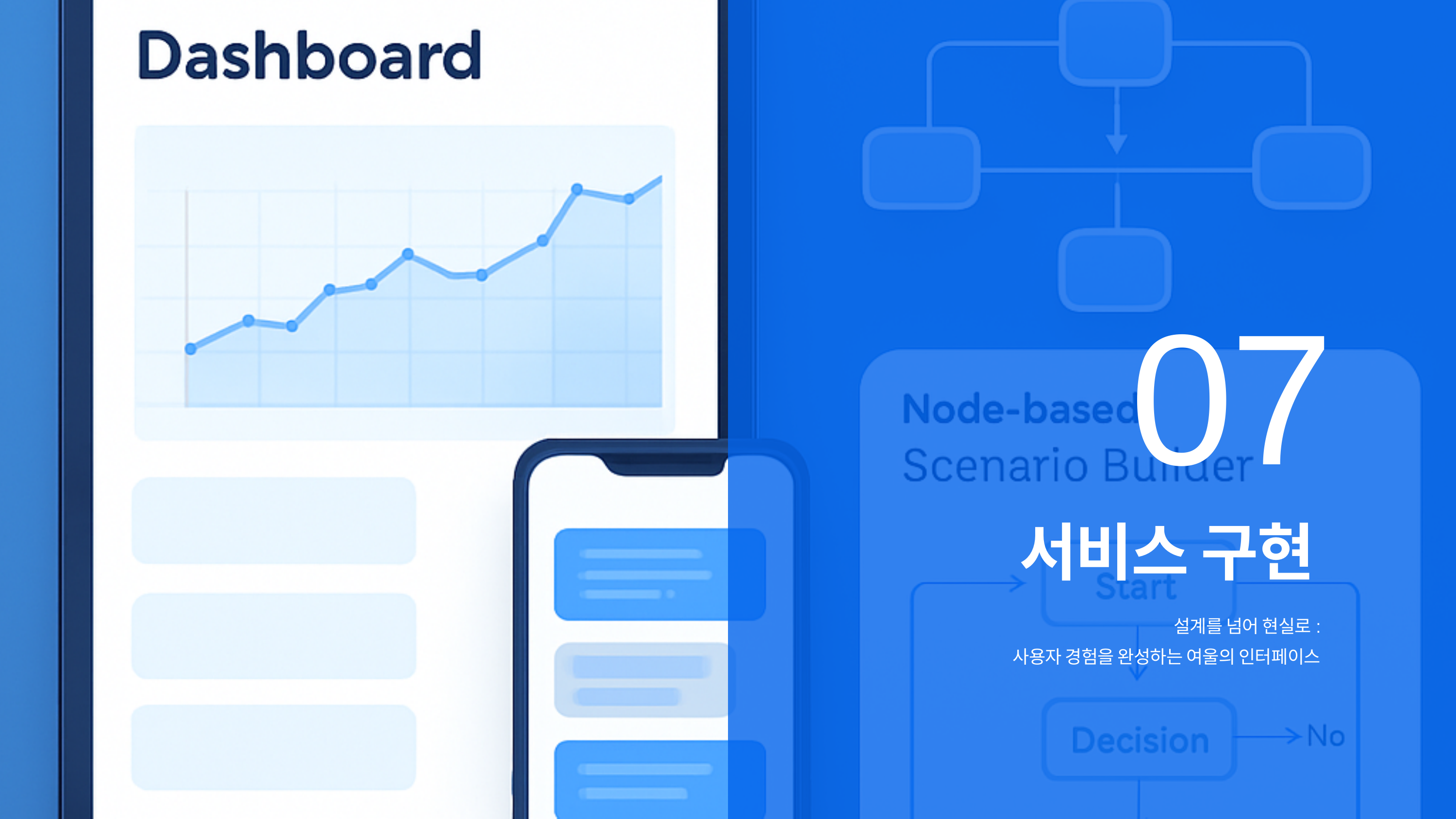

07
서비스 구현
설계를 넘어 현실로:
사용자 경험을 완성하는 여울의 인터페이스